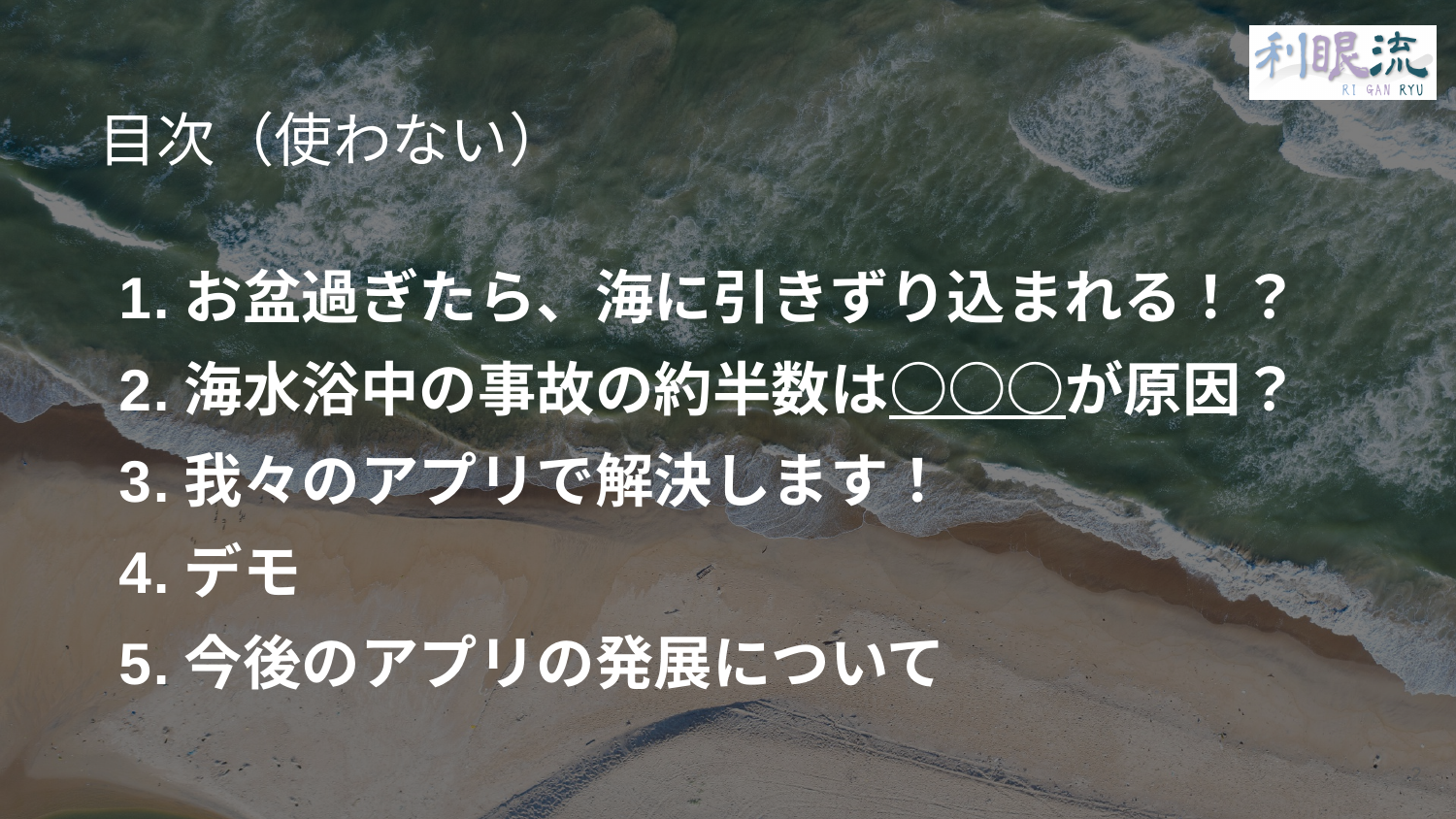

# 目次（使わない）
お盆過ぎたら、海に引きずり込まれる！？
海水浴中の事故の約半数は○○○が原因？
我々のアプリで解決します！
デモ
今後のアプリの発展について
2